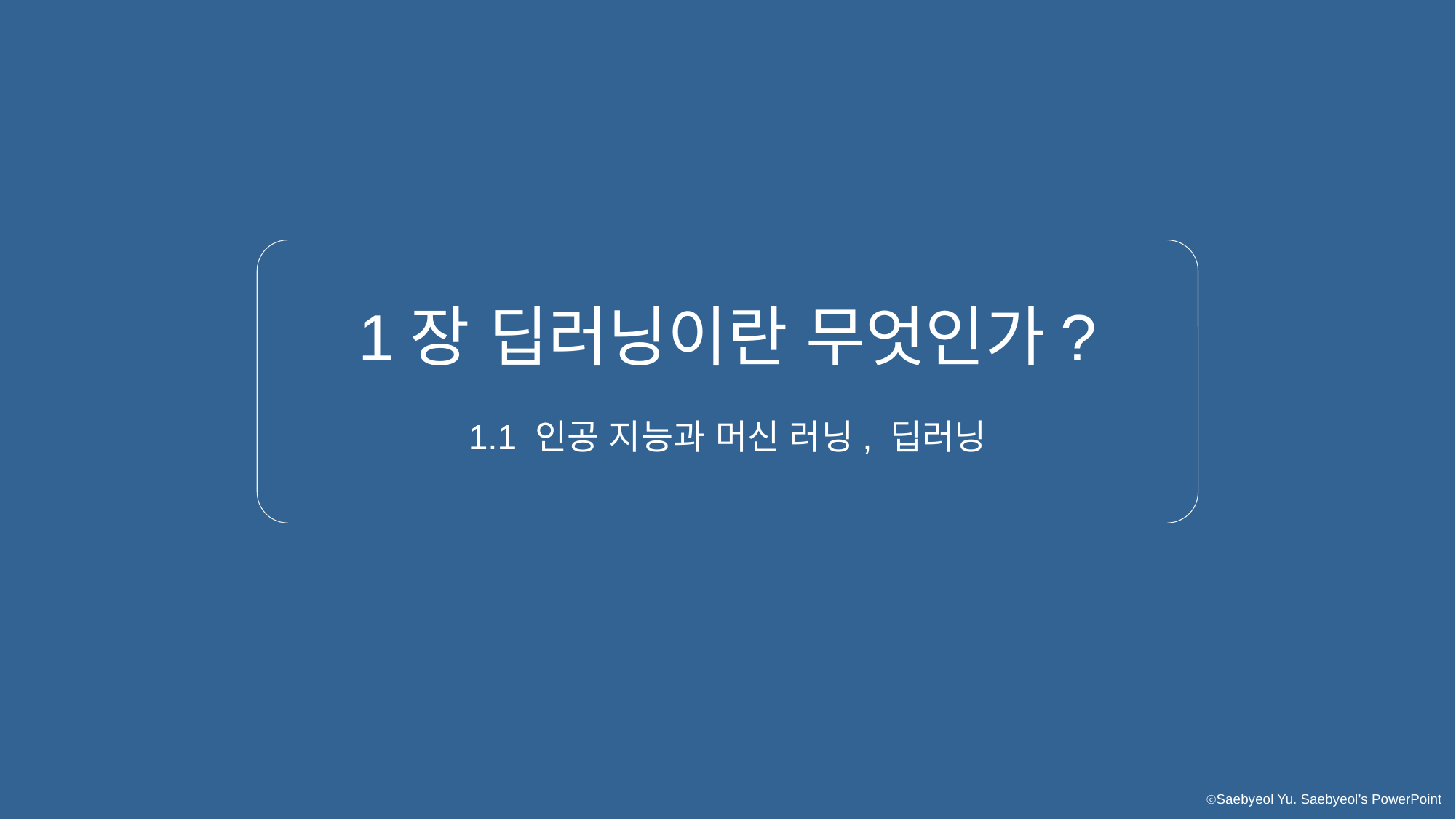

1장 딥러닝이란 무엇인가?
1.1 인공 지능과 머신 러닝, 딥러닝